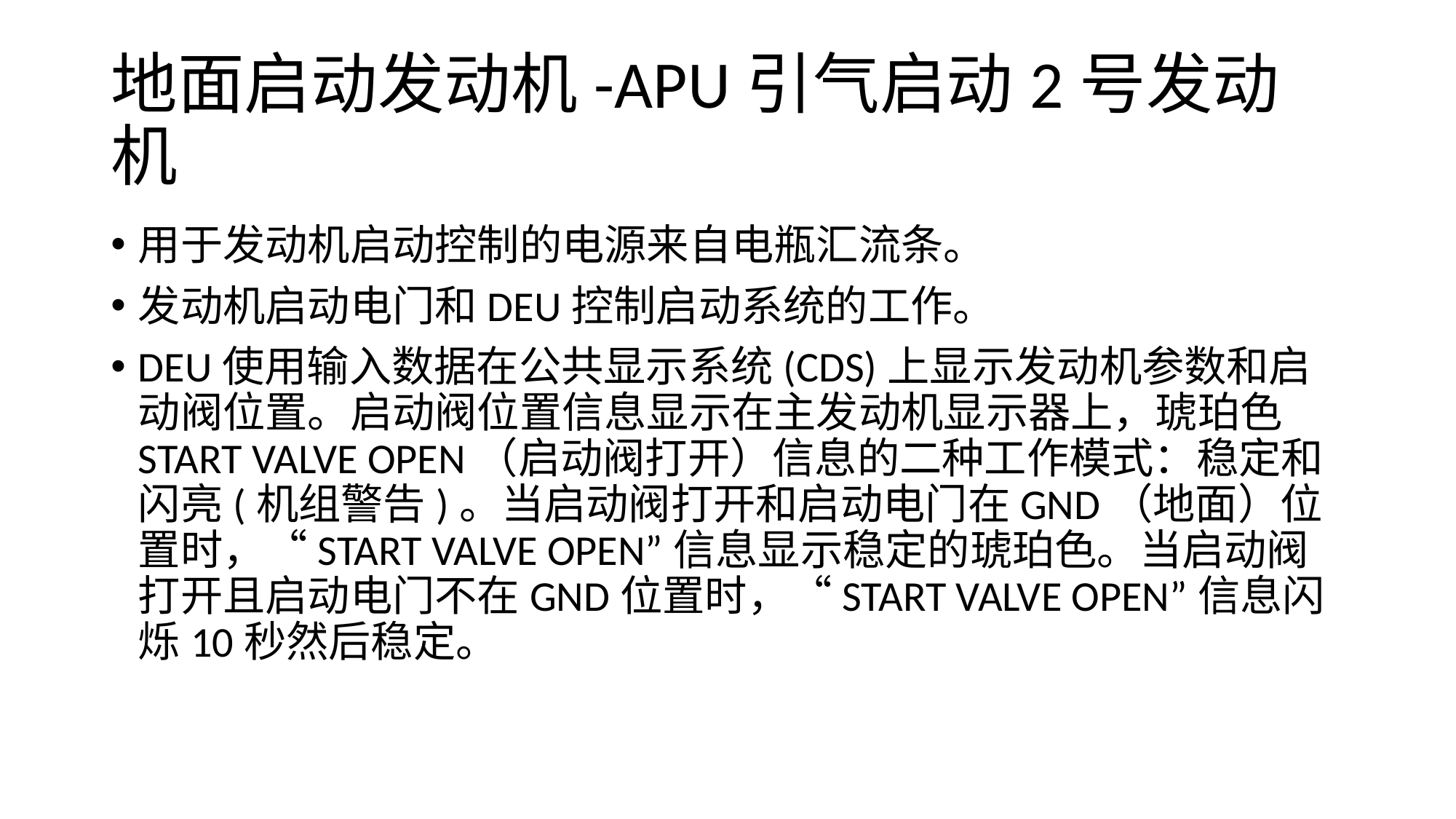

# 地面启动发动机-APU引气启动2号发动机
用于发动机启动控制的电源来自电瓶汇流条。
发动机启动电门和DEU控制启动系统的工作。
DEU使用输入数据在公共显示系统(CDS)上显示发动机参数和启动阀位置。启动阀位置信息显示在主发动机显示器上，琥珀色START VALVE OPEN（启动阀打开）信息的二种工作模式：稳定和闪亮(机组警告)。当启动阀打开和启动电门在GND（地面）位置时，“START VALVE OPEN”信息显示稳定的琥珀色。当启动阀打开且启动电门不在GND位置时，“START VALVE OPEN”信息闪烁10秒然后稳定。